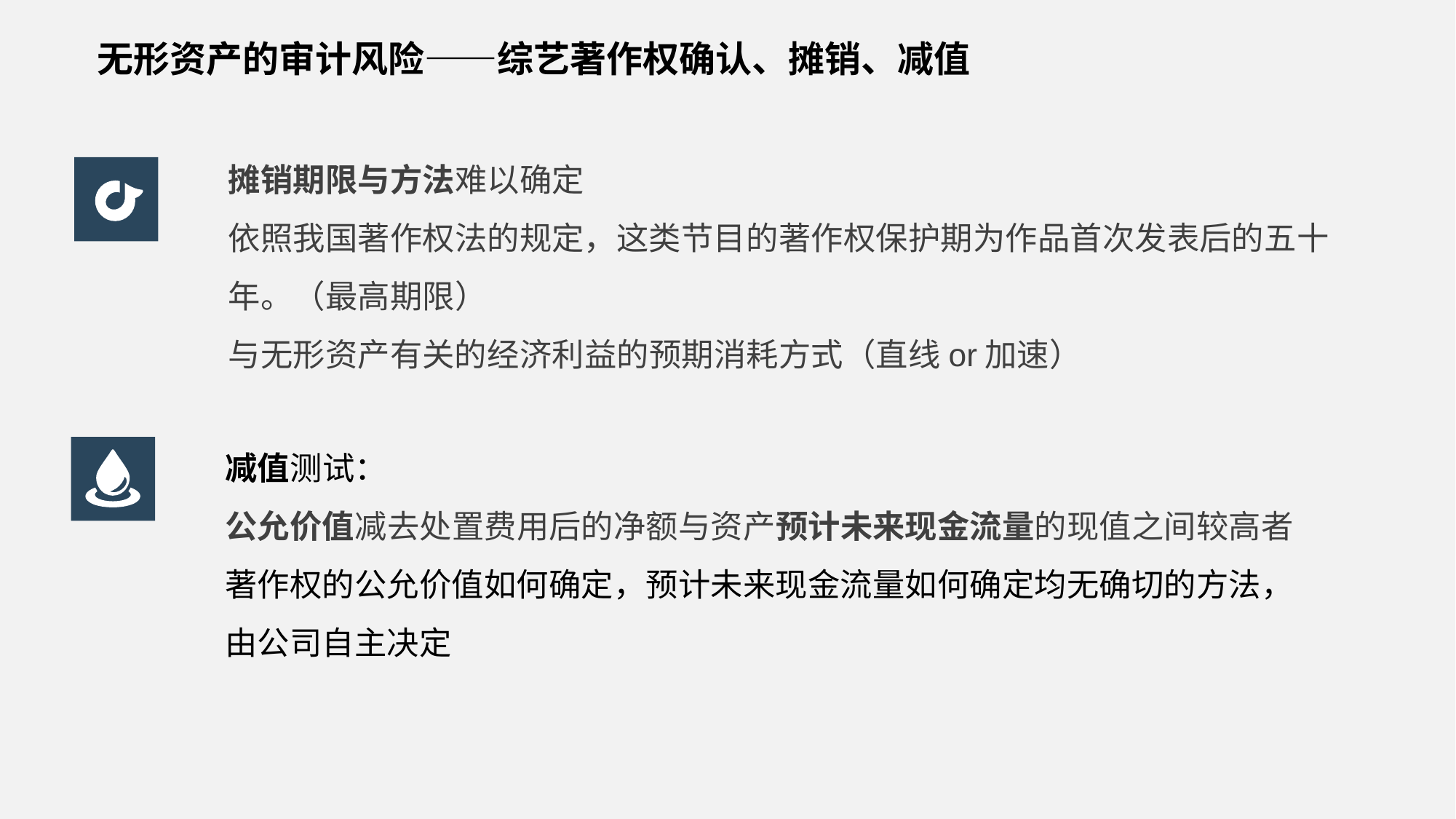

无形资产的审计风险——综艺著作权确认、摊销、减值
摊销期限与方法难以确定
依照我国著作权法的规定，这类节目的著作权保护期为作品首次发表后的五十年。（最高期限）
与无形资产有关的经济利益的预期消耗方式（直线or加速）

减值测试：
公允价值减去处置费用后的净额与资产预计未来现金流量的现值之间较高者
著作权的公允价值如何确定，预计未来现金流量如何确定均无确切的方法，由公司自主决定